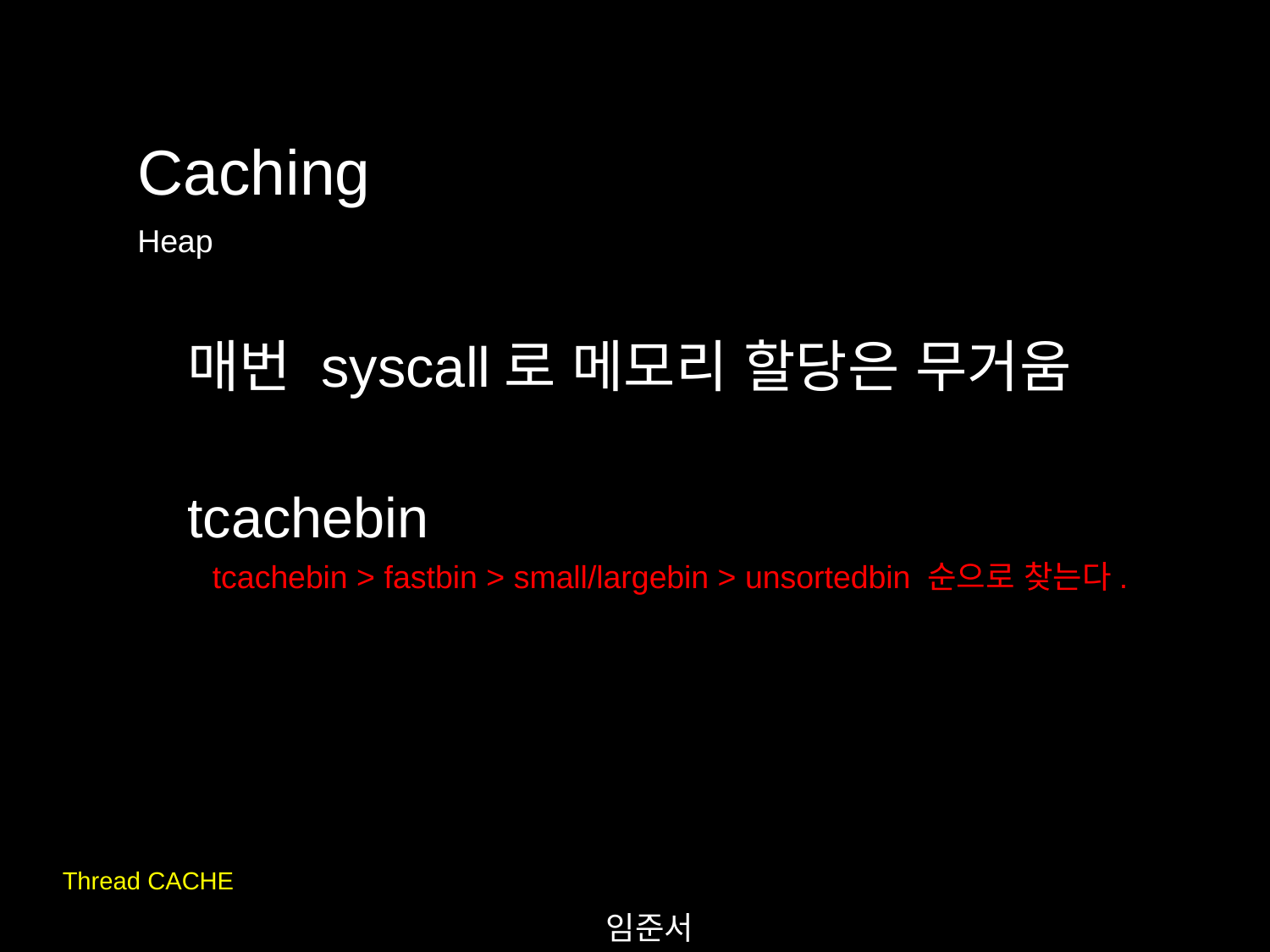

Caching
Heap
매번 syscall로 메모리 할당은 무거움
tcachebin
tcachebin > fastbin > small/largebin > unsortedbin 순으로 찾는다.
Thread CACHE